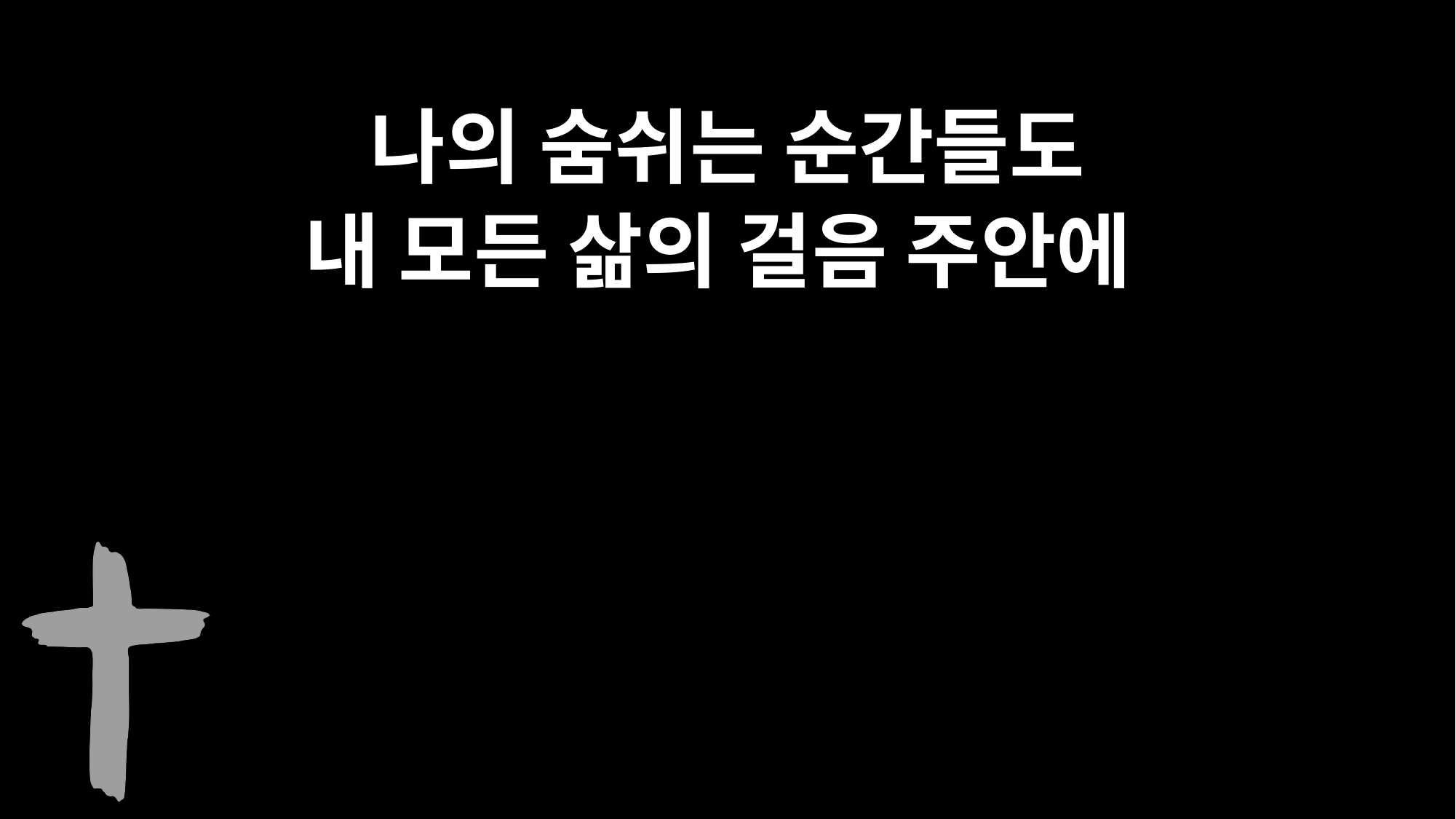

나의 숨쉬는 순간들도
내 모든 삶의 걸음 주안에